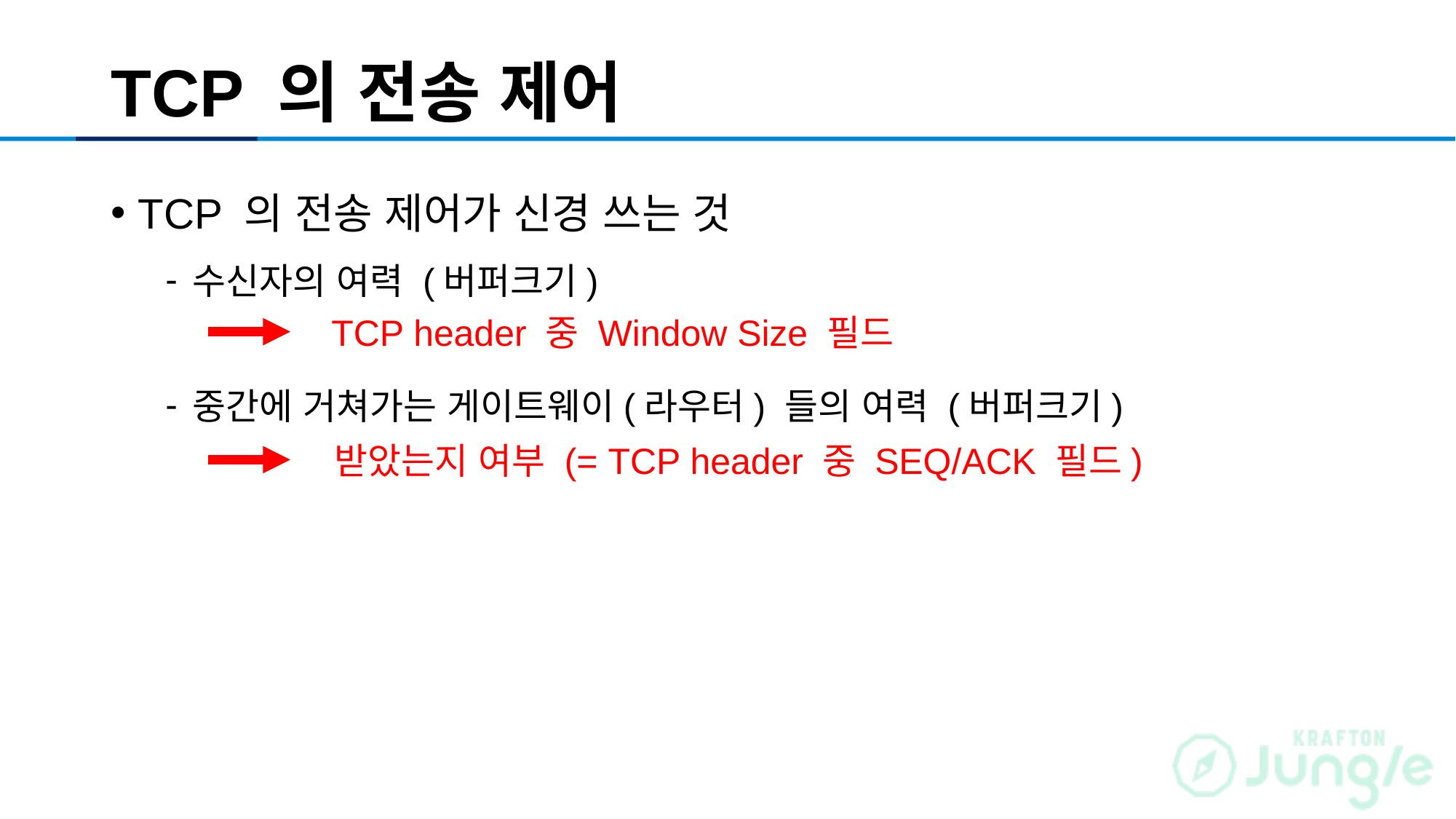

# TCP 의 전송 제어
TCP 의 전송 제어가 신경 쓰는 것
수신자의 여력 (버퍼크기)

중간에 거쳐가는 게이트웨이(라우터) 들의 여력 (버퍼크기)
TCP header 중 Window Size 필드
받았는지 여부 (= TCP header 중 SEQ/ACK 필드)